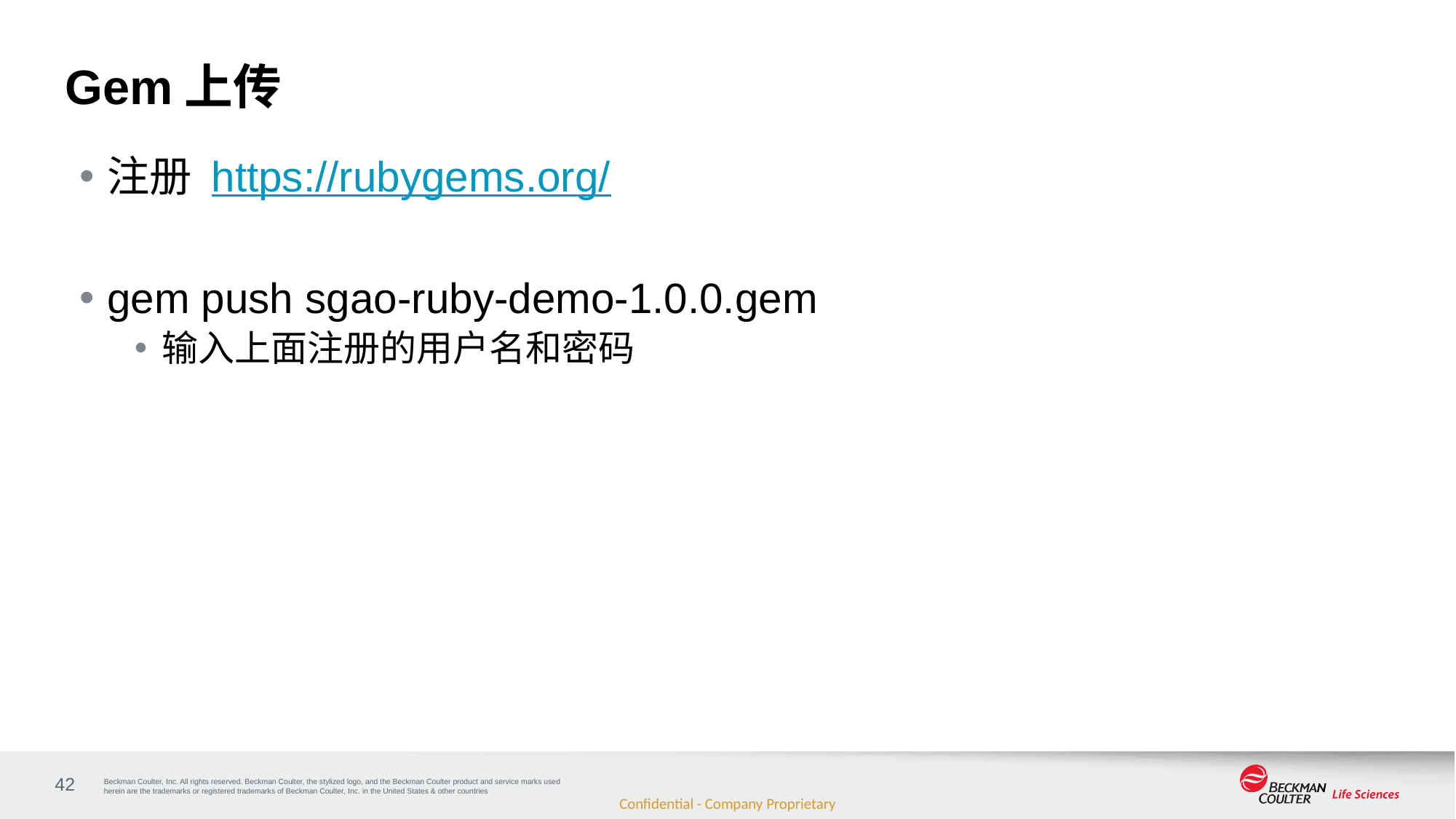

# Gem上传
注册 https://rubygems.org/

gem push sgao-ruby-demo-1.0.0.gem
输入上面注册的用户名和密码